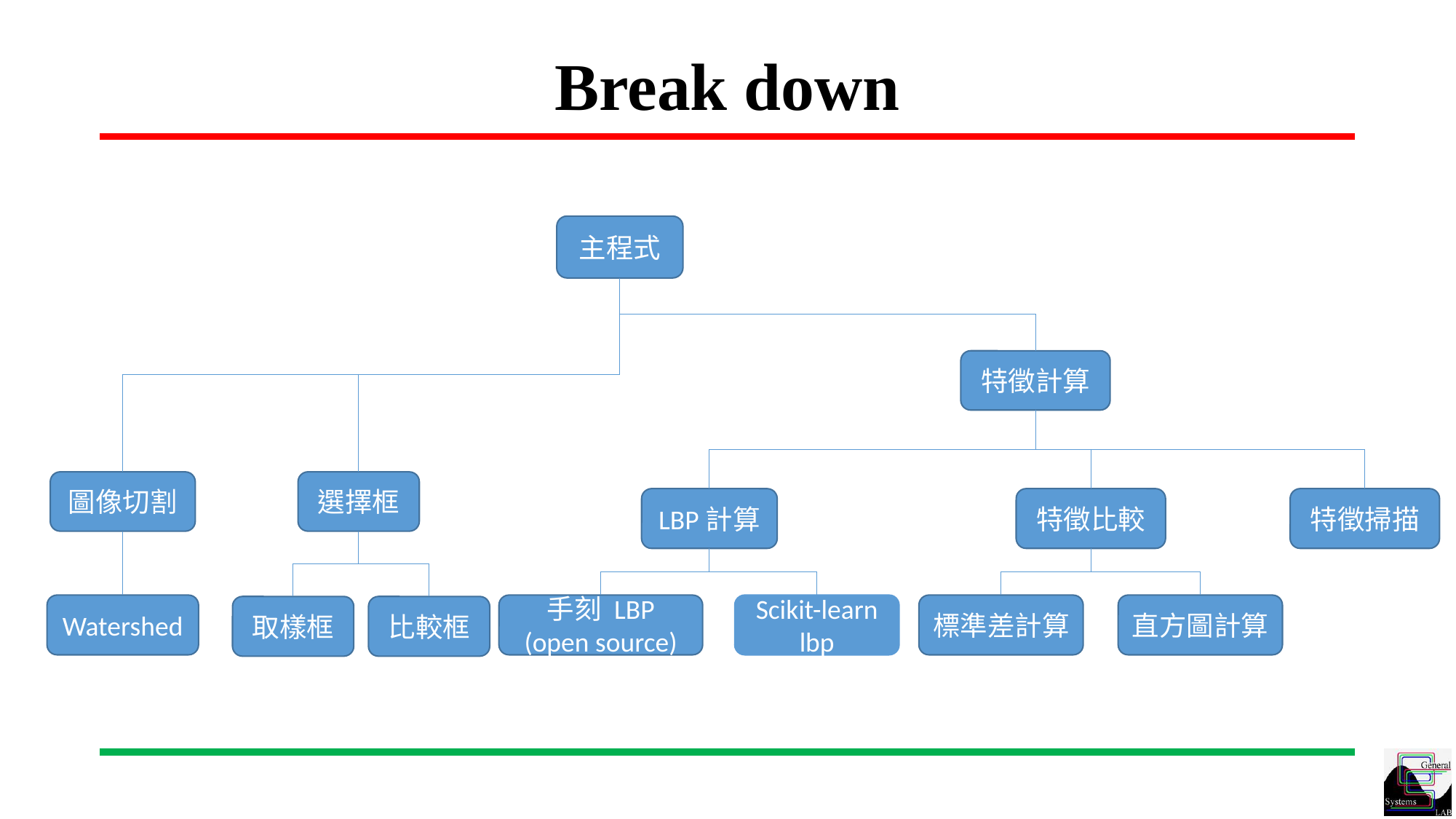

# Break down
主程式
特徵計算
圖像切割
選擇框
LBP計算
特徵比較
特徵掃描
Watershed
手刻 LBP
(open source)
Scikit-learn
lbp
標準差計算
直方圖計算
取樣框
比較框